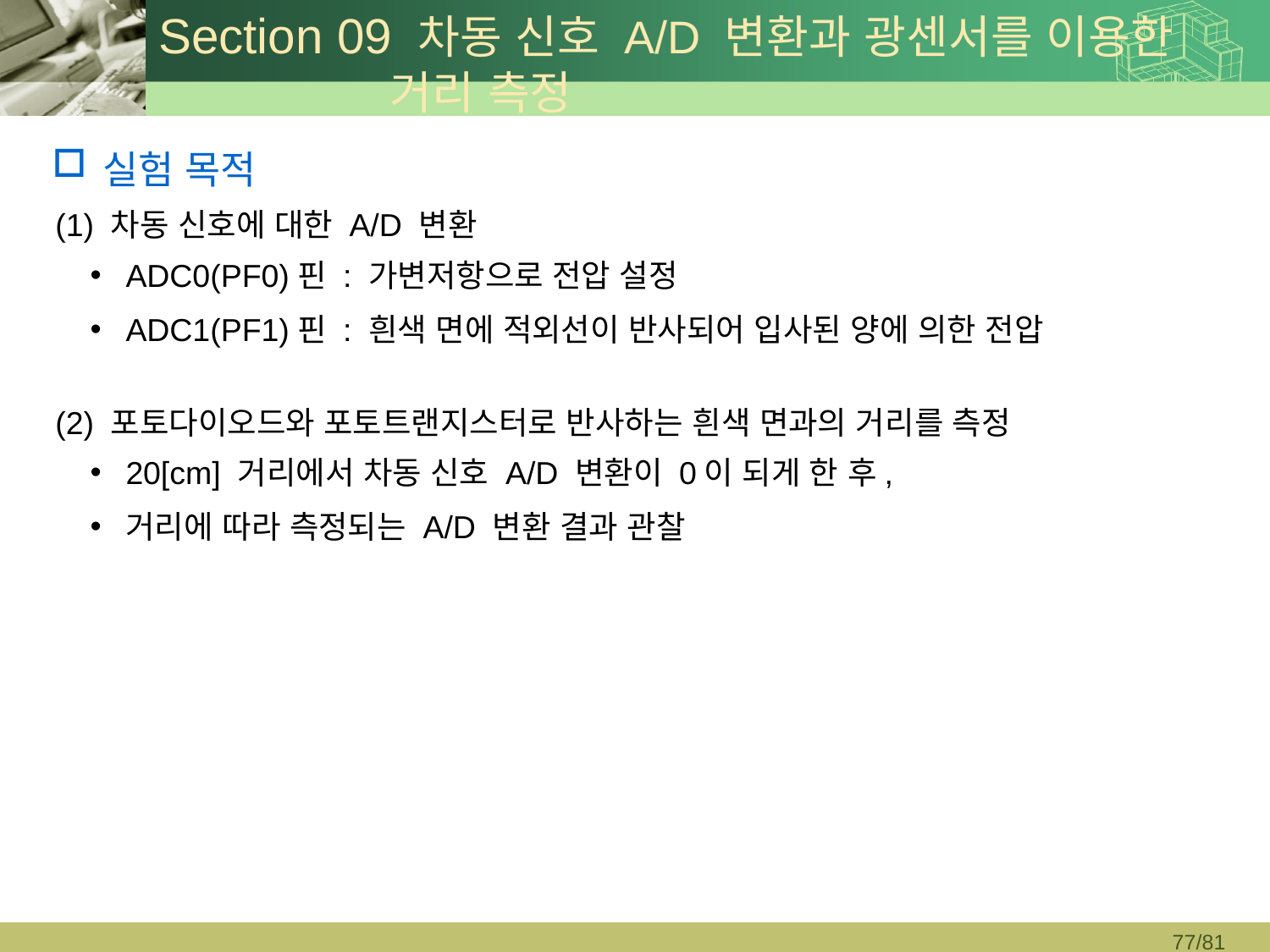

# Section 09 차동 신호 A/D 변환과 광센서를 이용한 거리 측정
실험 목적
(1) 차동 신호에 대한 A/D 변환
ADC0(PF0)핀 : 가변저항으로 전압 설정
ADC1(PF1)핀 : 흰색 면에 적외선이 반사되어 입사된 양에 의한 전압
(2) 포토다이오드와 포토트랜지스터로 반사하는 흰색 면과의 거리를 측정
20[cm] 거리에서 차동 신호 A/D 변환이 0이 되게 한 후,
거리에 따라 측정되는 A/D 변환 결과 관찰